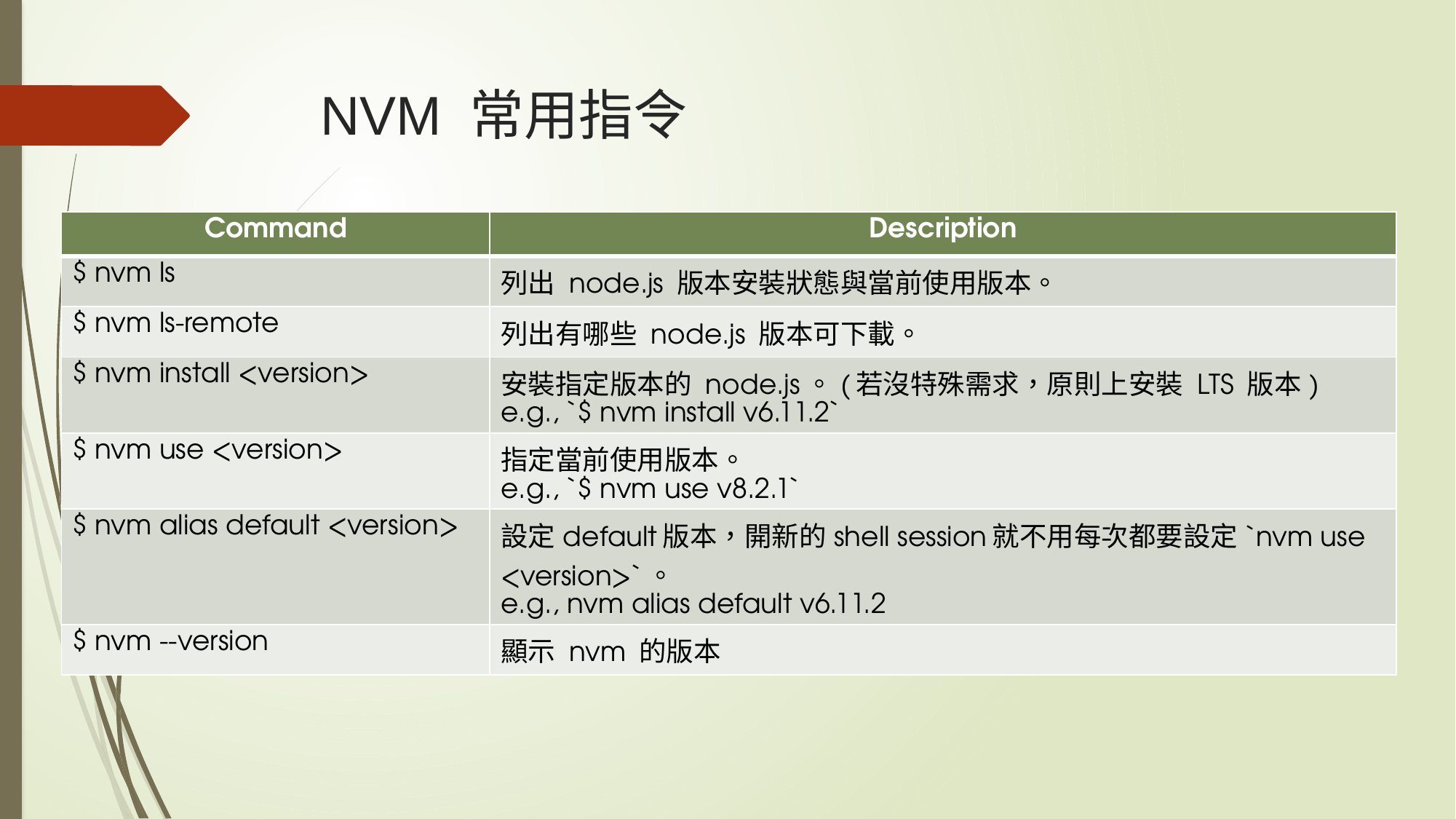

# NVM 常用指令
| Command | Description |
| --- | --- |
| $ nvm ls | 列出 node.js 版本安裝狀態與當前使用版本。 |
| $ nvm ls-remote | 列出有哪些 node.js 版本可下載。 |
| $ nvm install <version> | 安裝指定版本的 node.js。(若沒特殊需求，原則上安裝 LTS 版本) e.g., `$ nvm install v6.11.2` |
| $ nvm use <version> | 指定當前使用版本。 e.g., `$ nvm use v8.2.1` |
| $ nvm alias default <version> | 設定default版本，開新的shell session就不用每次都要設定`nvm use <version>`。 e.g., nvm alias default v6.11.2 |
| $ nvm --version | 顯示 nvm 的版本 |